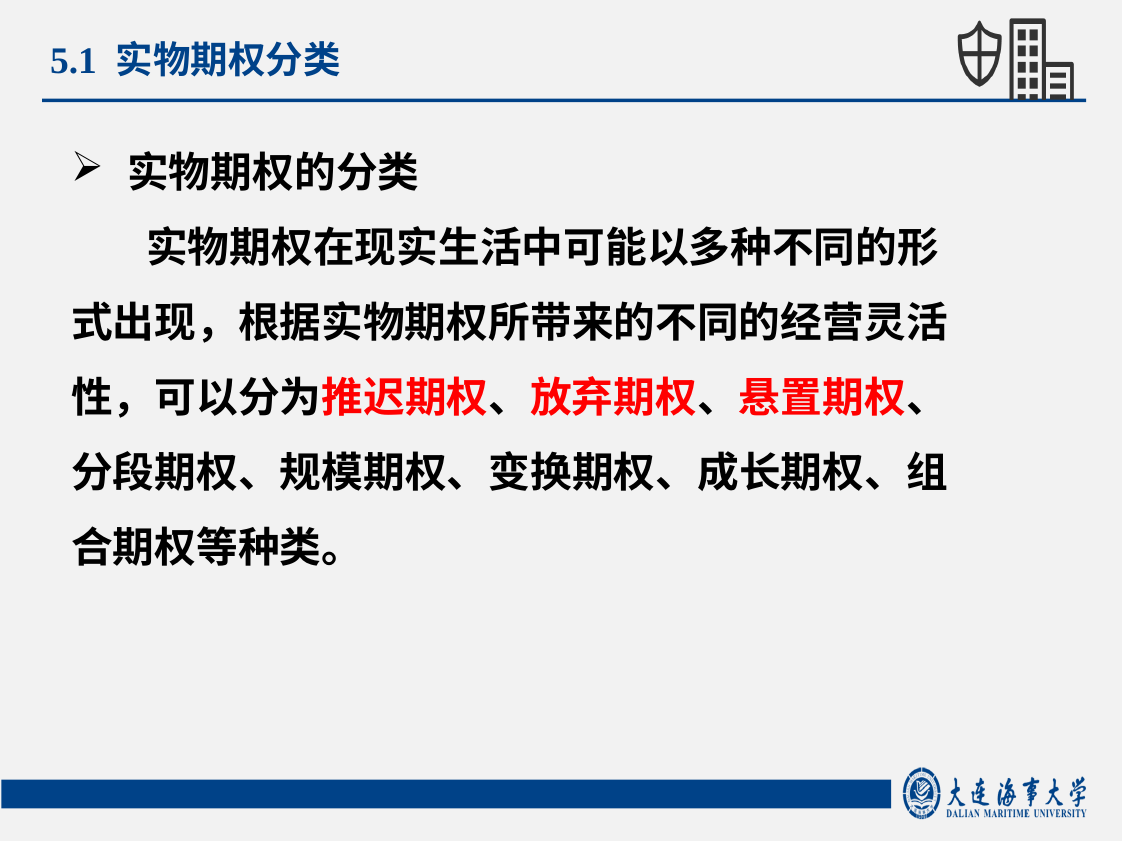

5.1 实物期权分类

实物期权的分类
实物期权在现实生活中可能以多种不同的形式出现，根据实物期权所带来的不同的经营灵活性，可以分为推迟期权、放弃期权、悬置期权、分段期权、规模期权、变换期权、成长期权、组合期权等种类。